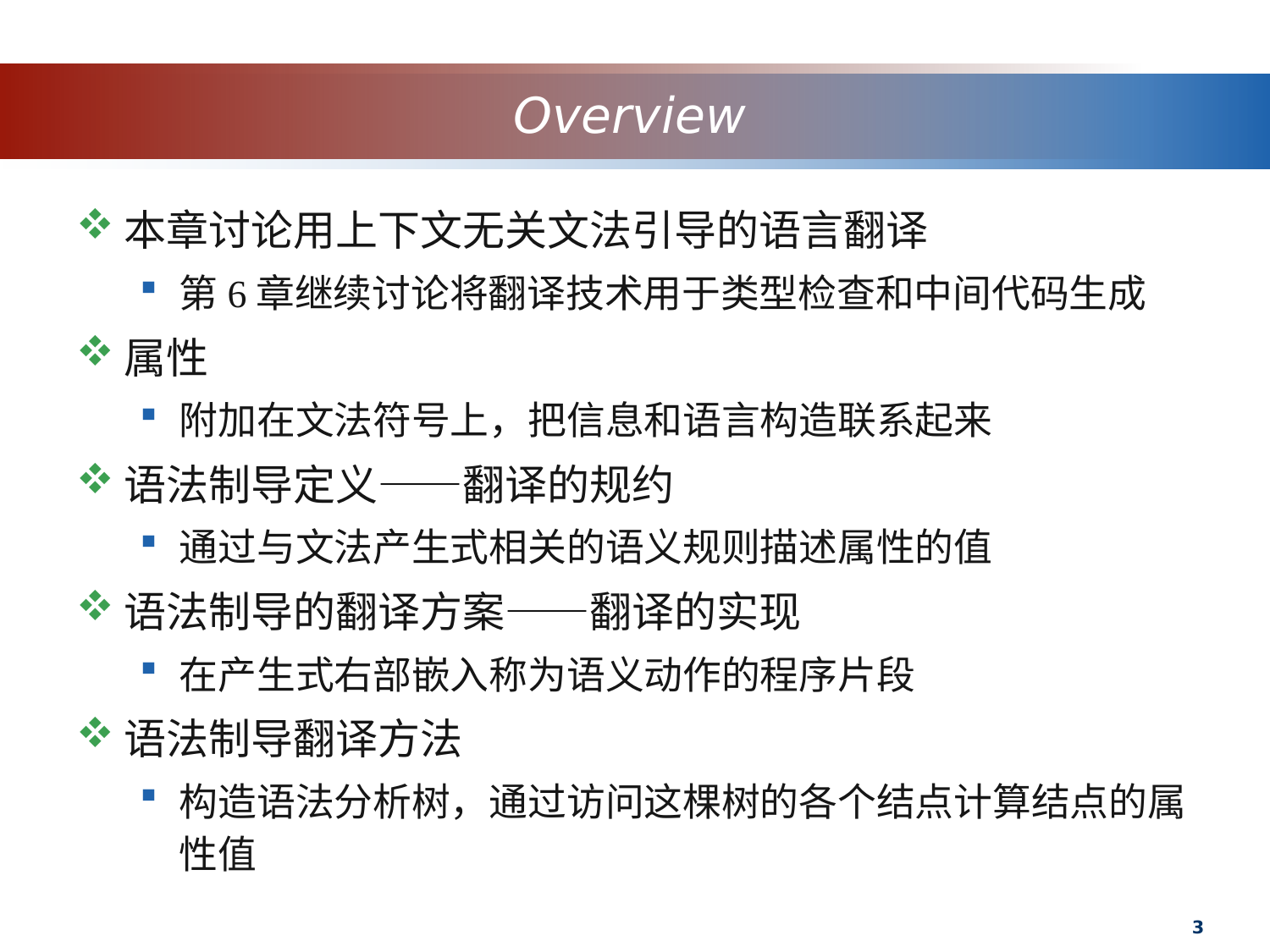

# Overview
本章讨论用上下文无关文法引导的语言翻译
第6章继续讨论将翻译技术用于类型检查和中间代码生成
属性
附加在文法符号上，把信息和语言构造联系起来
语法制导定义——翻译的规约
通过与文法产生式相关的语义规则描述属性的值
语法制导的翻译方案——翻译的实现
在产生式右部嵌入称为语义动作的程序片段
语法制导翻译方法
构造语法分析树，通过访问这棵树的各个结点计算结点的属性值
3